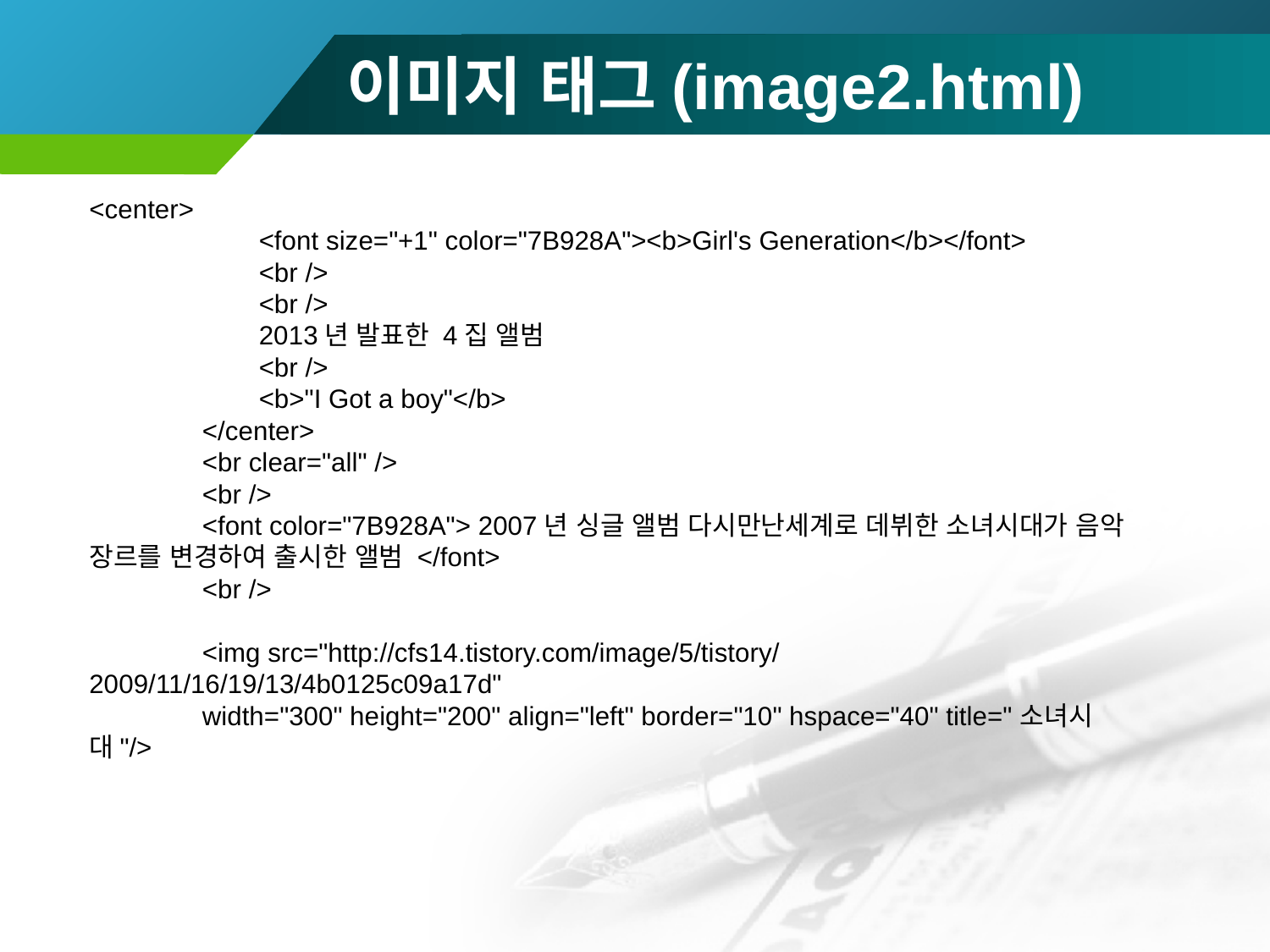

이미지 태그(image2.html)
<center>
			<font size="+1" color="7B928A"><b>Girl's Generation</b></font>
			<br />
			<br />
			2013년 발표한 4집 앨범
			<br />
			<b>"I Got a boy"</b>
		</center>
		<br clear="all" />
		<br />
		<font color="7B928A"> 2007년 싱글 앨범 다시만난세계로 데뷔한 소녀시대가 음악 장르를 변경하여 출시한 앨범 </font>
		<br />

		<img src="http://cfs14.tistory.com/image/5/tistory/2009/11/16/19/13/4b0125c09a17d"
		width="300" height="200" align="left" border="10" hspace="40" title="소녀시대"/>